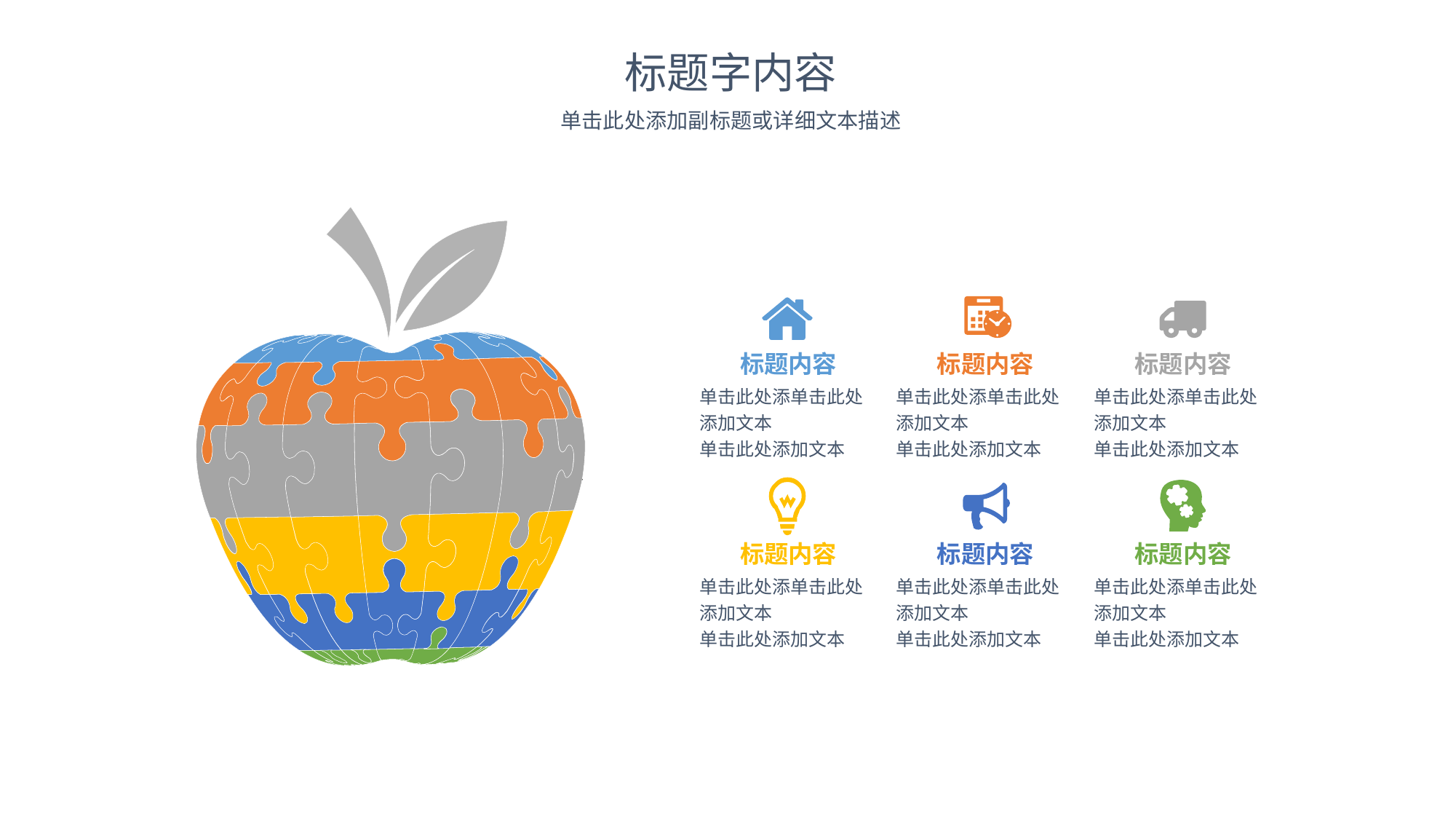

标题字内容
单击此处添加副标题或详细文本描述

标题内容
标题内容
标题内容
单击此处添单击此处添加文本
单击此处添加文本
单击此处添单击此处添加文本
单击此处添加文本
单击此处添单击此处添加文本
单击此处添加文本

标题内容
标题内容
标题内容
单击此处添单击此处添加文本
单击此处添加文本
单击此处添单击此处添加文本
单击此处添加文本
单击此处添单击此处添加文本
单击此处添加文本